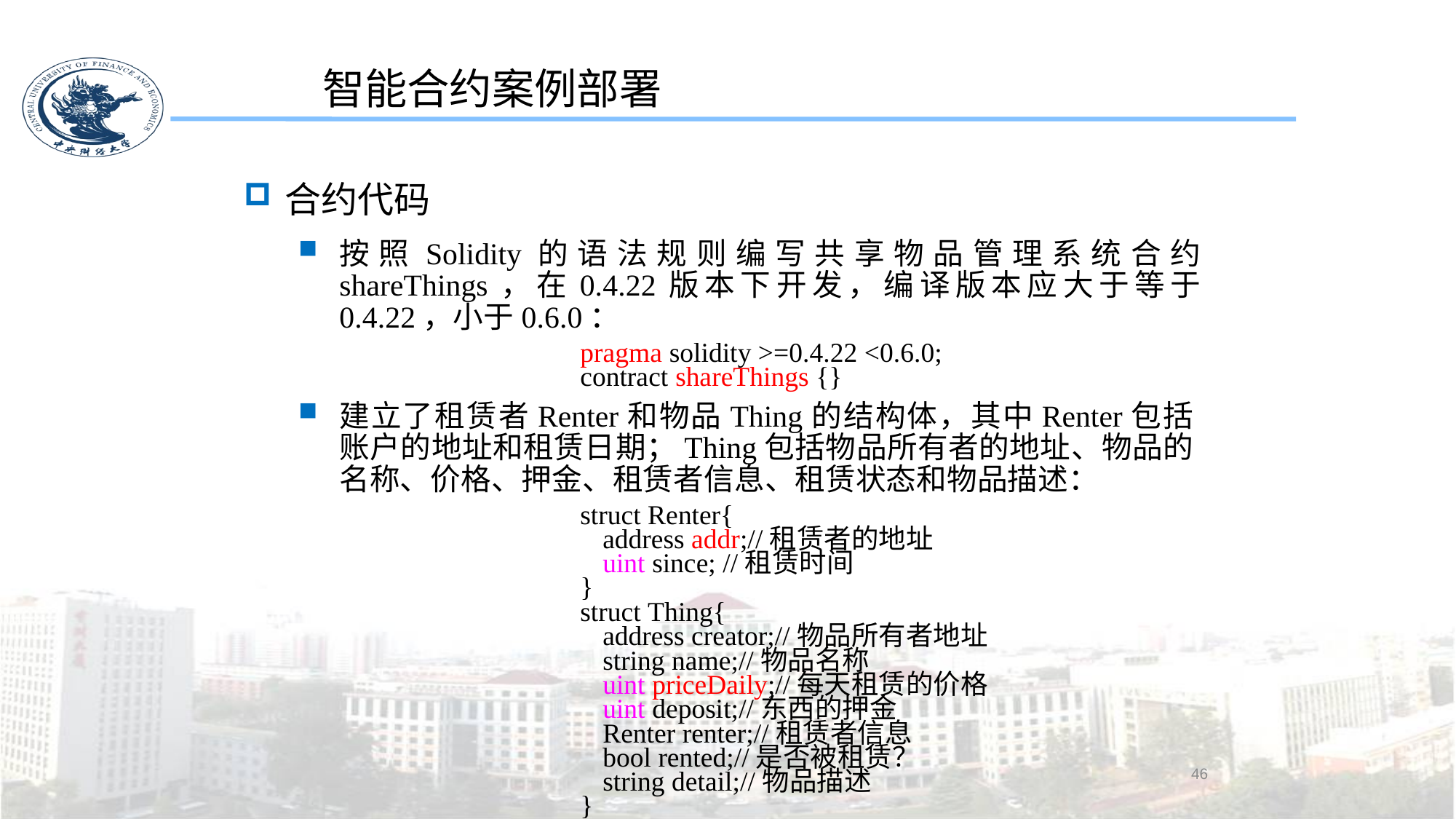

智能合约案例部署
合约代码
按照Solidity的语法规则编写共享物品管理系统合约shareThings，在0.4.22版本下开发，编译版本应大于等于0.4.22，小于0.6.0：
pragma solidity >=0.4.22 <0.6.0;
contract shareThings {}
建立了租赁者Renter和物品Thing的结构体，其中Renter包括账户的地址和租赁日期；Thing包括物品所有者的地址、物品的名称、价格、押金、租赁者信息、租赁状态和物品描述：
struct Renter{
address addr;//租赁者的地址
uint since; //租赁时间
}
struct Thing{
address creator;//物品所有者地址
string name;//物品名称
uint priceDaily;//每天租赁的价格
uint deposit;//东西的押金
Renter renter;//租赁者信息
bool rented;//是否被租赁？
string detail;//物品描述
}
46